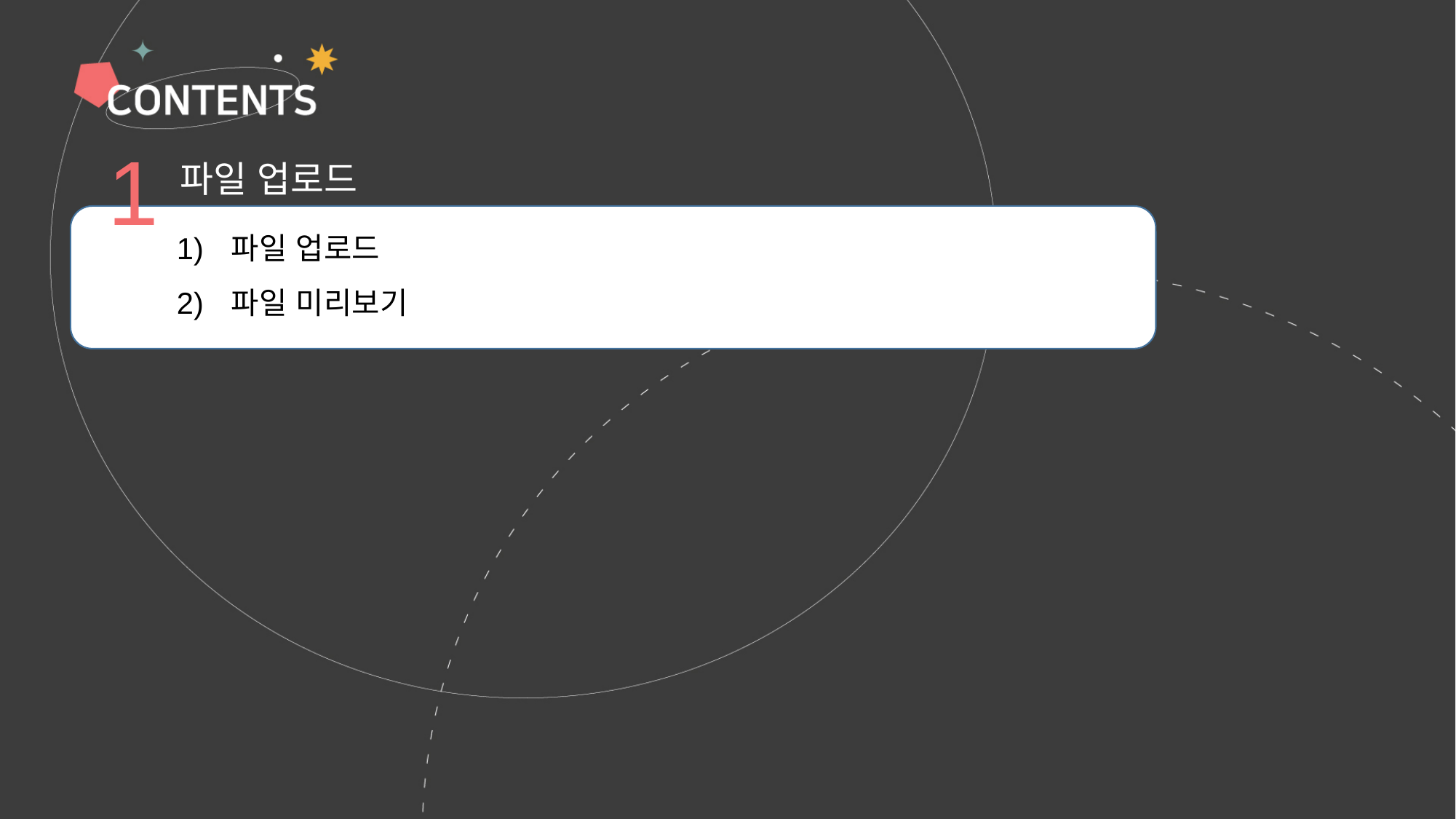

1
파일 업로드
파일 업로드
파일 미리보기